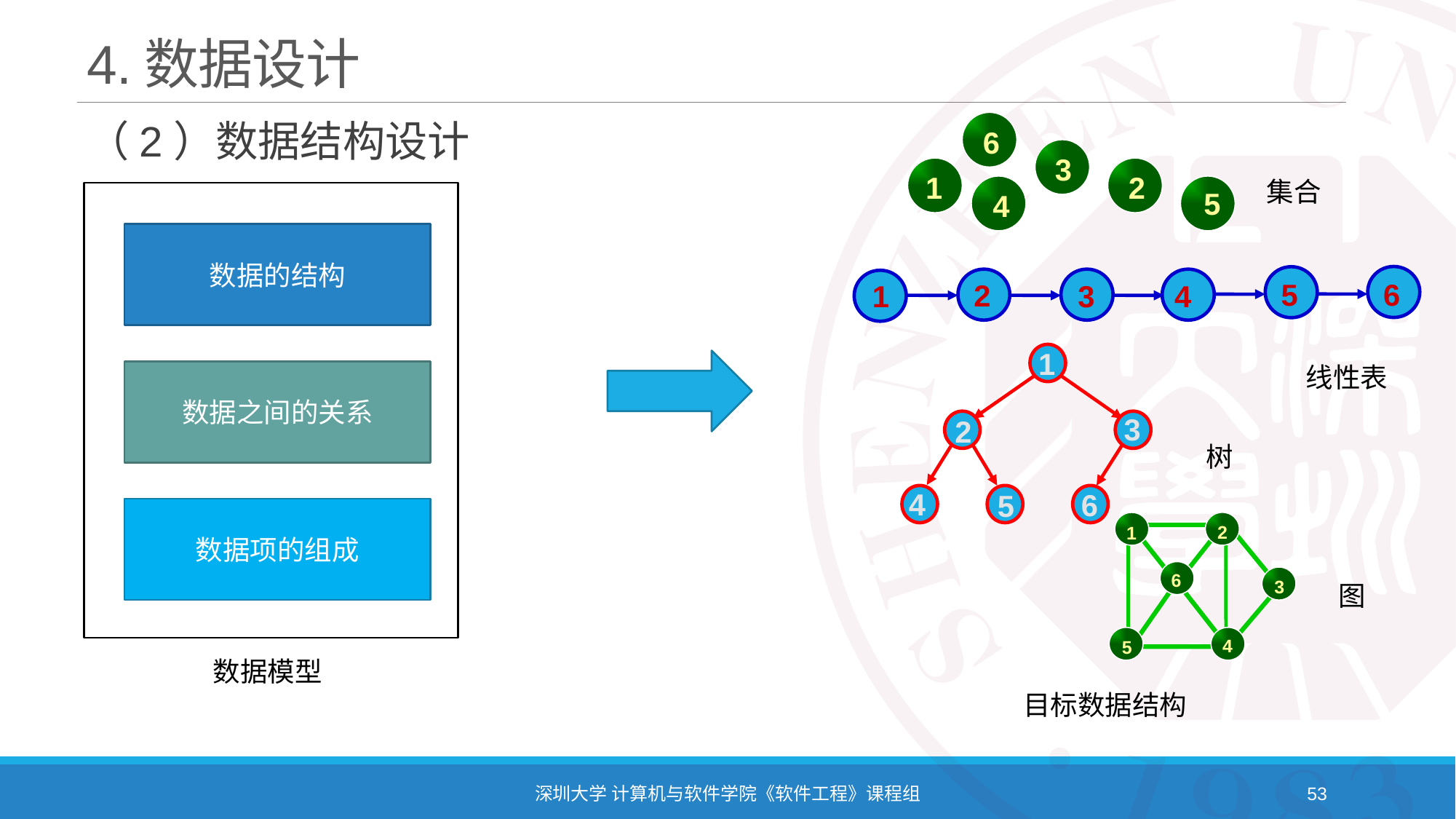

# 4.数据设计

6
（2）数据结构设计

3

2
1
集合

4

5

数据的结构

6
5
2
3
1
4

1

3

2

4
6
5

线性表
数据之间的关系
树
数据项的组成

2

1

6

3

5

4

图
数据模型
目标数据结构
深圳大学 计算机与软件学院《软件工程》课程组
53